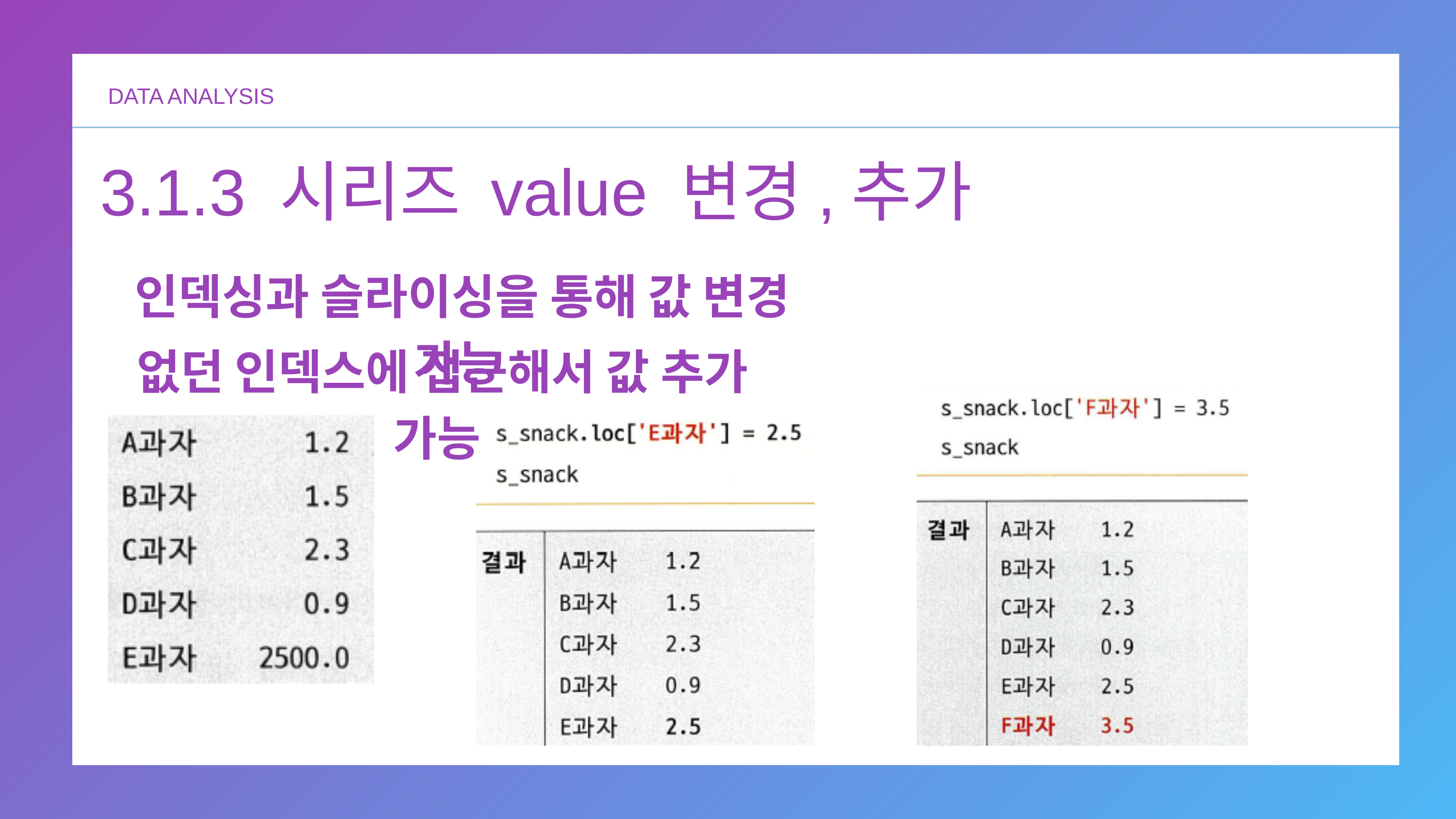

DATA ANALYSIS

3.1.3 시리즈 value 변경,추가
인덱싱과 슬라이싱을 통해 값 변경 가능
없던 인덱스에 접근해서 값 추가 가능